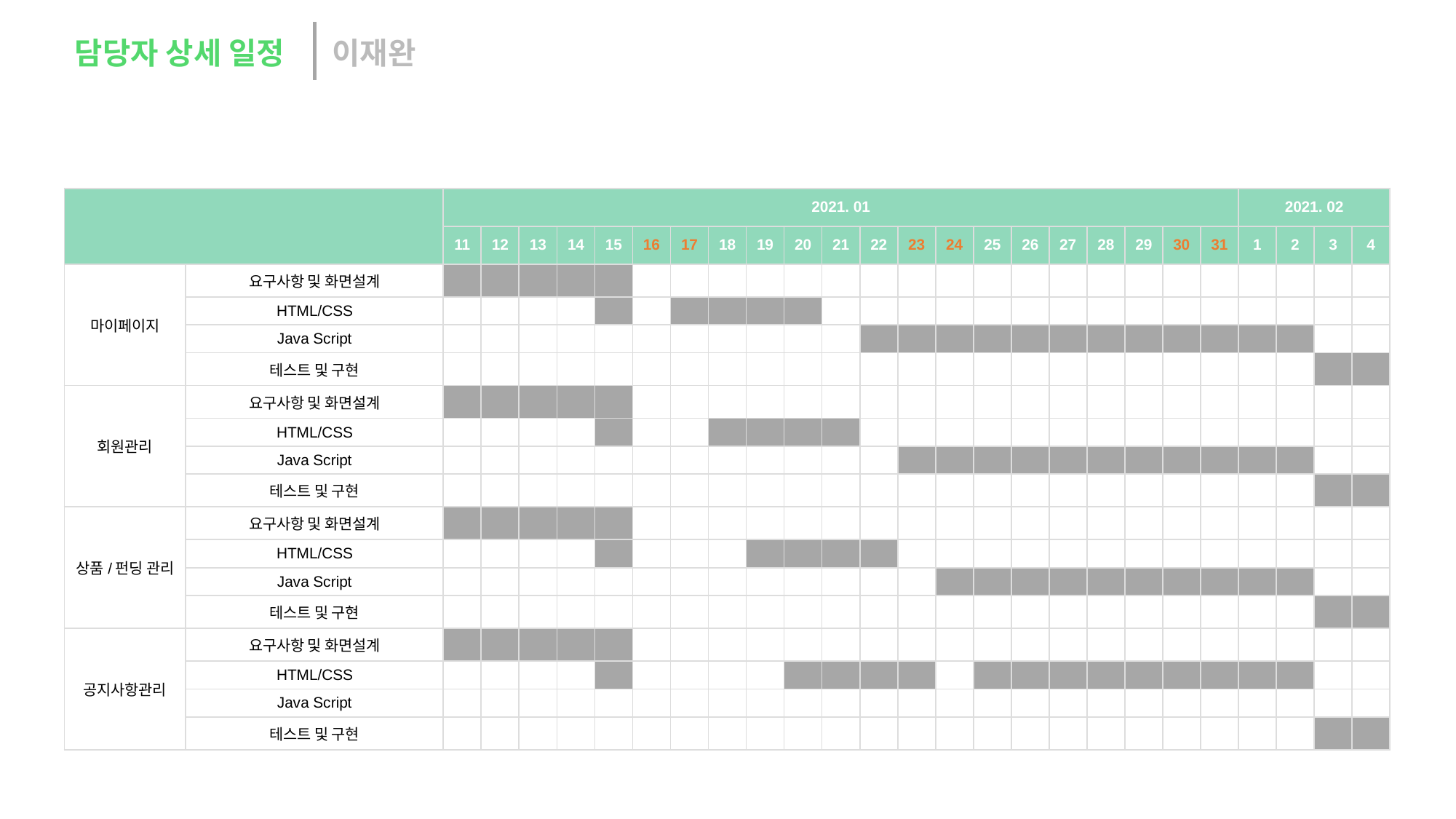

담당자 상세 일정
이재완
|  |  | 2021. 01 |  |  |  |  |  |  |  |  |  |  |  |  |  |  |  |  |  |  |  |  | 2021. 02 |  |  |  |
| --- | --- | --- | --- | --- | --- | --- | --- | --- | --- | --- | --- | --- | --- | --- | --- | --- | --- | --- | --- | --- | --- | --- | --- | --- | --- | --- |
|  |  | 11 | 12 | 13 | 14 | 15 | 16 | 17 | 18 | 19 | 20 | 21 | 22 | 23 | 24 | 25 | 26 | 27 | 28 | 29 | 30 | 31 | 1 | 2 | 3 | 4 |
| 마이페이지 | 요구사항 및 화면설계 |  |  |  |  |  |  |  |  |  |  |  |  |  |  |  |  |  |  |  |  |  |  |  |  |  |
|  | HTML/CSS |  |  |  |  |  |  |  |  |  |  |  |  |  |  |  |  |  |  |  |  |  |  |  |  |  |
|  | Java Script |  |  |  |  |  |  |  |  |  |  |  |  |  |  |  |  |  |  |  |  |  |  |  |  |  |
|  | 테스트 및 구현 |  |  |  |  |  |  |  |  |  |  |  |  |  |  |  |  |  |  |  |  |  |  |  |  |  |
| 회원관리 | 요구사항 및 화면설계 |  |  |  |  |  |  |  |  |  |  |  |  |  |  |  |  |  |  |  |  |  |  |  |  |  |
|  | HTML/CSS |  |  |  |  |  |  |  |  |  |  |  |  |  |  |  |  |  |  |  |  |  |  |  |  |  |
|  | Java Script |  |  |  |  |  |  |  |  |  |  |  |  |  |  |  |  |  |  |  |  |  |  |  |  |  |
|  | 테스트 및 구현 |  |  |  |  |  |  |  |  |  |  |  |  |  |  |  |  |  |  |  |  |  |  |  |  |  |
| 상품/펀딩 관리 | 요구사항 및 화면설계 |  |  |  |  |  |  |  |  |  |  |  |  |  |  |  |  |  |  |  |  |  |  |  |  |  |
|  | HTML/CSS |  |  |  |  |  |  |  |  |  |  |  |  |  |  |  |  |  |  |  |  |  |  |  |  |  |
|  | Java Script |  |  |  |  |  |  |  |  |  |  |  |  |  |  |  |  |  |  |  |  |  |  |  |  |  |
|  | 테스트 및 구현 |  |  |  |  |  |  |  |  |  |  |  |  |  |  |  |  |  |  |  |  |  |  |  |  |  |
| 공지사항관리 | 요구사항 및 화면설계 |  |  |  |  |  |  |  |  |  |  |  |  |  |  |  |  |  |  |  |  |  |  |  |  |  |
|  | HTML/CSS |  |  |  |  |  |  |  |  |  |  |  |  |  |  |  |  |  |  |  |  |  |  |  |  |  |
|  | Java Script |  |  |  |  |  |  |  |  |  |  |  |  |  |  |  |  |  |  |  |  |  |  |  |  |  |
|  | 테스트 및 구현 |  |  |  |  |  |  |  |  |  |  |  |  |  |  |  |  |  |  |  |  |  |  |  |  |  |